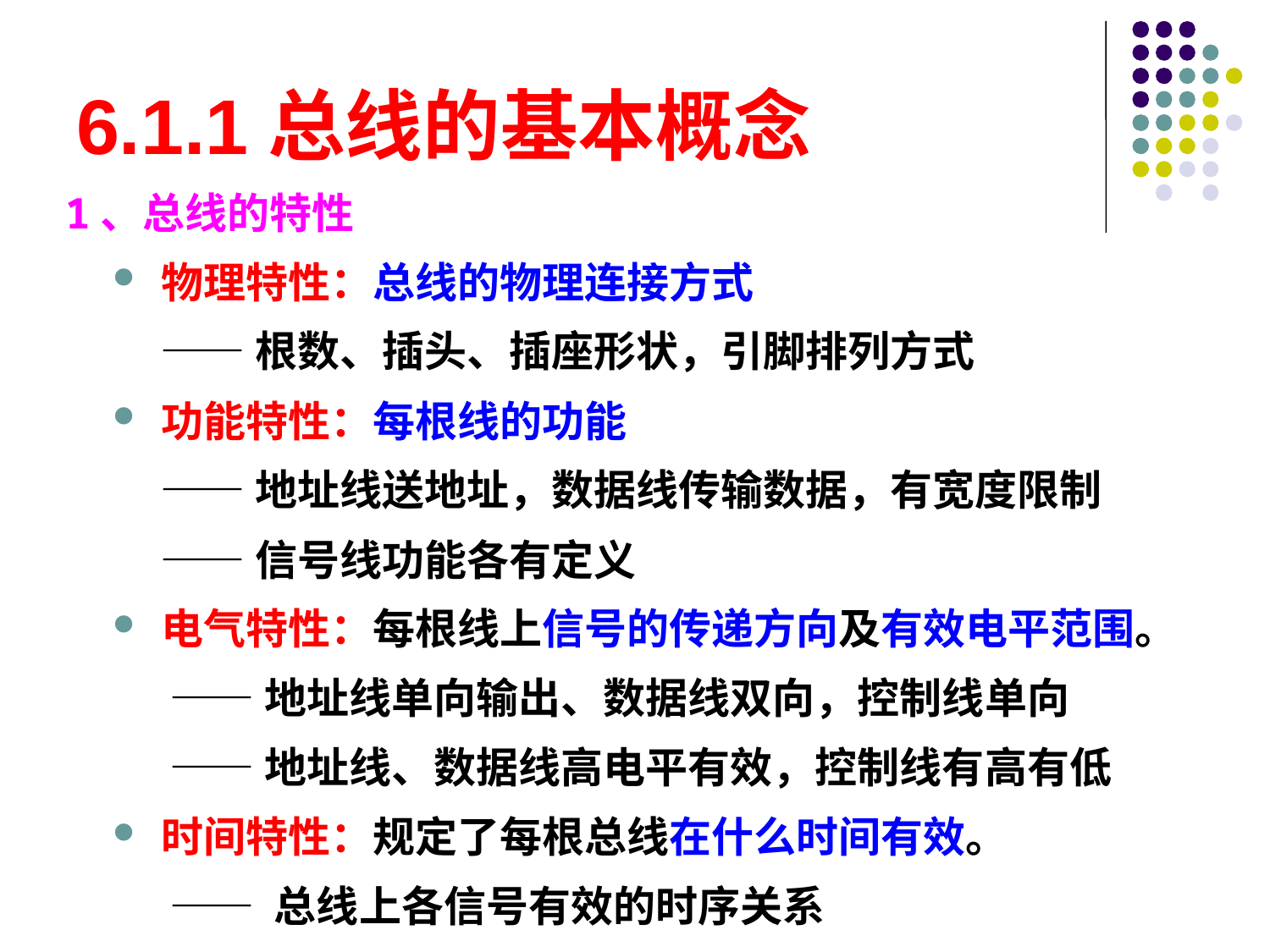

# 6.1.1总线的基本概念
1、总线的特性
物理特性：总线的物理连接方式
     ——根数、插头、插座形状，引脚排列方式
功能特性：每根线的功能
     ——地址线送地址，数据线传输数据，有宽度限制
     ——信号线功能各有定义
电气特性：每根线上信号的传递方向及有效电平范围。
      ——地址线单向输出、数据线双向，控制线单向
      ——地址线、数据线高电平有效，控制线有高有低
时间特性：规定了每根总线在什么时间有效。
      —— 总线上各信号有效的时序关系
5